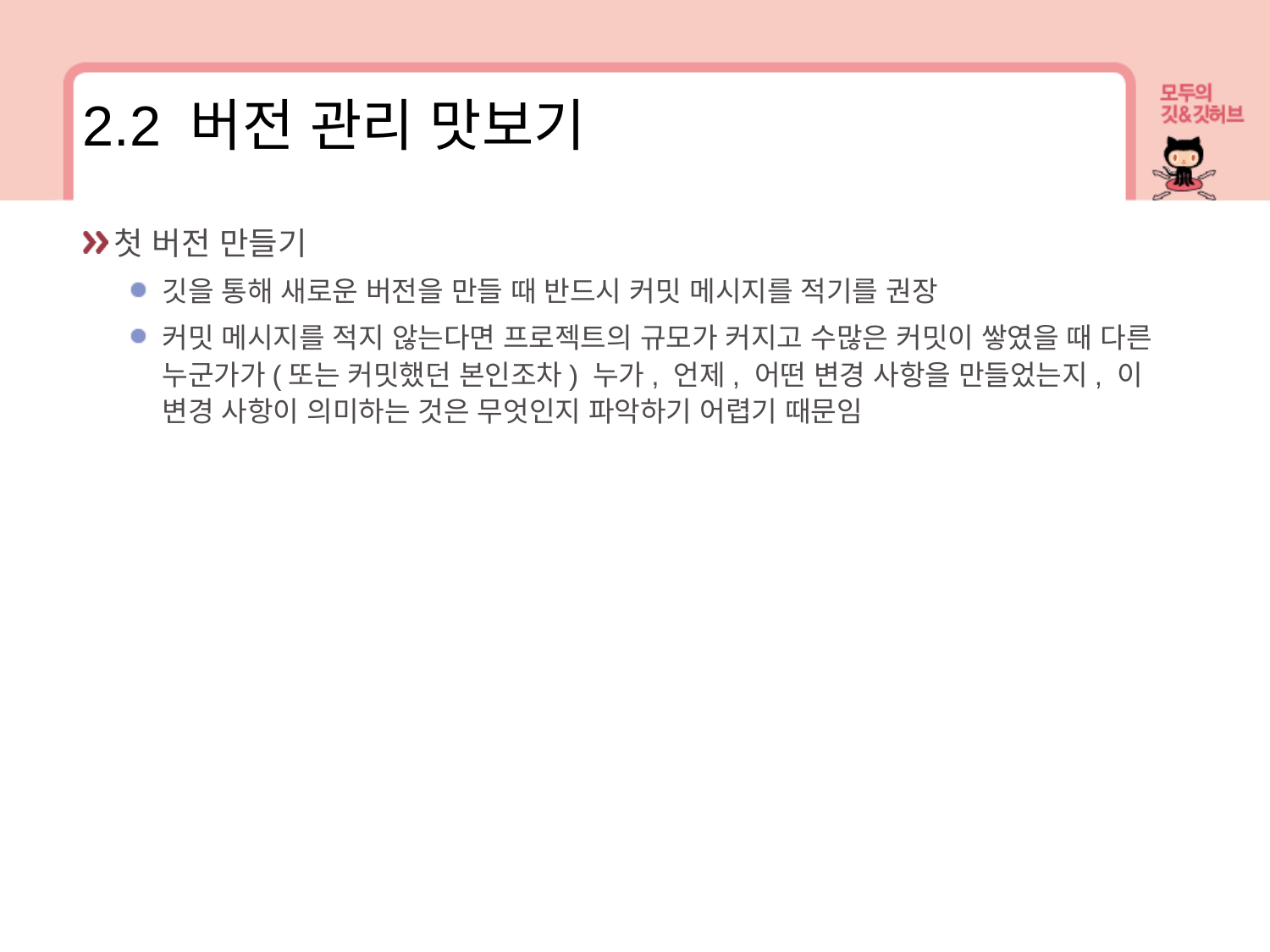

2.2 버전 관리 맛보기
첫 버전 만들기
깃을 통해 새로운 버전을 만들 때 반드시 커밋 메시지를 적기를 권장
커밋 메시지를 적지 않는다면 프로젝트의 규모가 커지고 수많은 커밋이 쌓였을 때 다른 누군가가(또는 커밋했던 본인조차) 누가, 언제, 어떤 변경 사항을 만들었는지, 이 변경 사항이 의미하는 것은 무엇인지 파악하기 어렵기 때문임